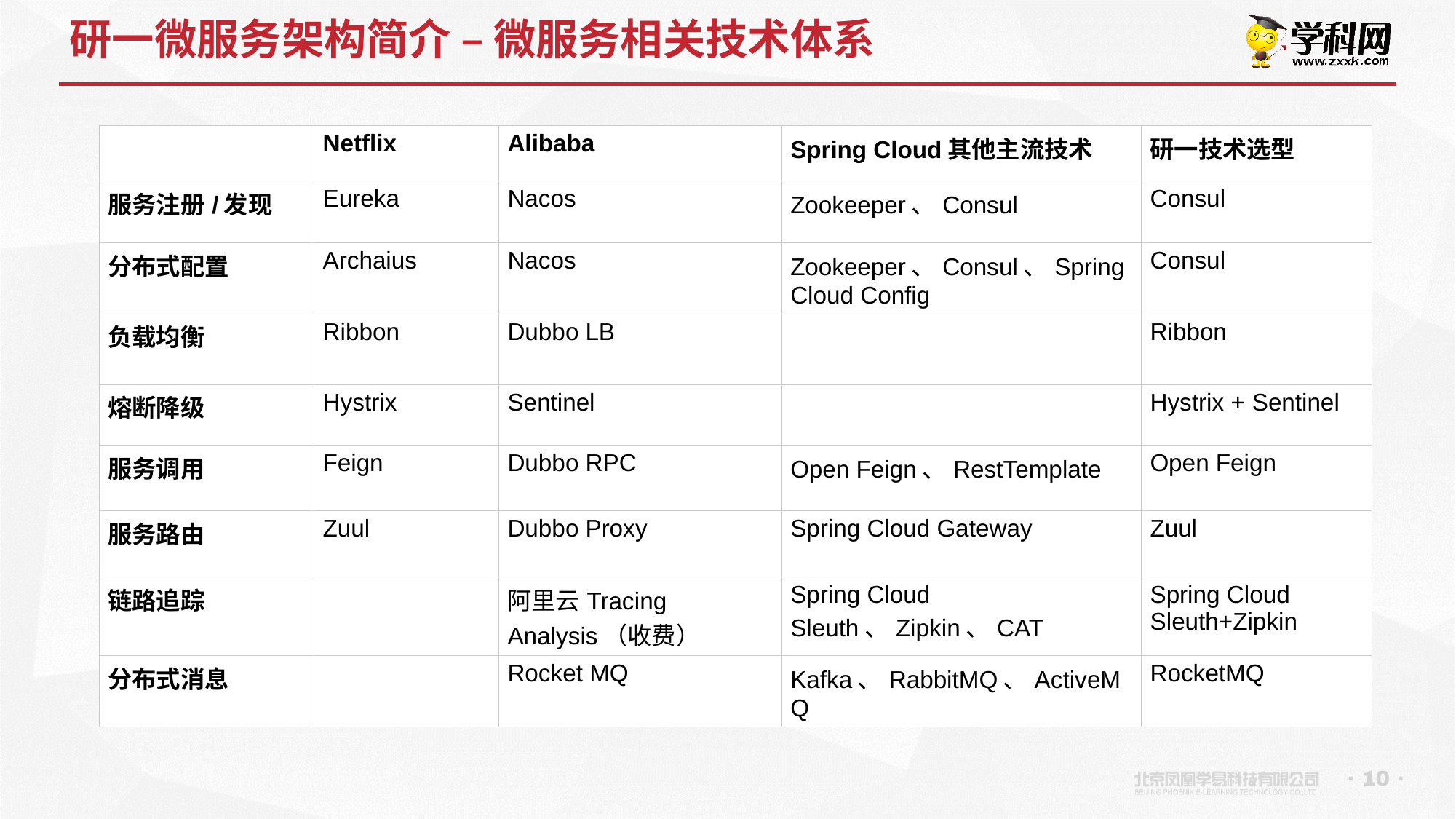

# 研一微服务架构简介 – 微服务相关技术体系
|  | Netflix | Alibaba | Spring Cloud其他主流技术 | 研一技术选型 |
| --- | --- | --- | --- | --- |
| 服务注册/发现 | Eureka | Nacos | Zookeeper、Consul | Consul |
| 分布式配置 | Archaius | Nacos | Zookeeper、Consul、Spring Cloud Config | Consul |
| 负载均衡 | Ribbon | Dubbo LB |  | Ribbon |
| 熔断降级 | Hystrix | Sentinel |  | Hystrix + Sentinel |
| 服务调用 | Feign | Dubbo RPC | Open Feign、RestTemplate | Open Feign |
| 服务路由 | Zuul | Dubbo Proxy | Spring Cloud Gateway | Zuul |
| 链路追踪 |  | 阿里云Tracing Analysis（收费） | Spring Cloud Sleuth、Zipkin、CAT | Spring Cloud Sleuth+Zipkin |
| 分布式消息 |  | Rocket MQ | Kafka、RabbitMQ、ActiveMQ | RocketMQ |